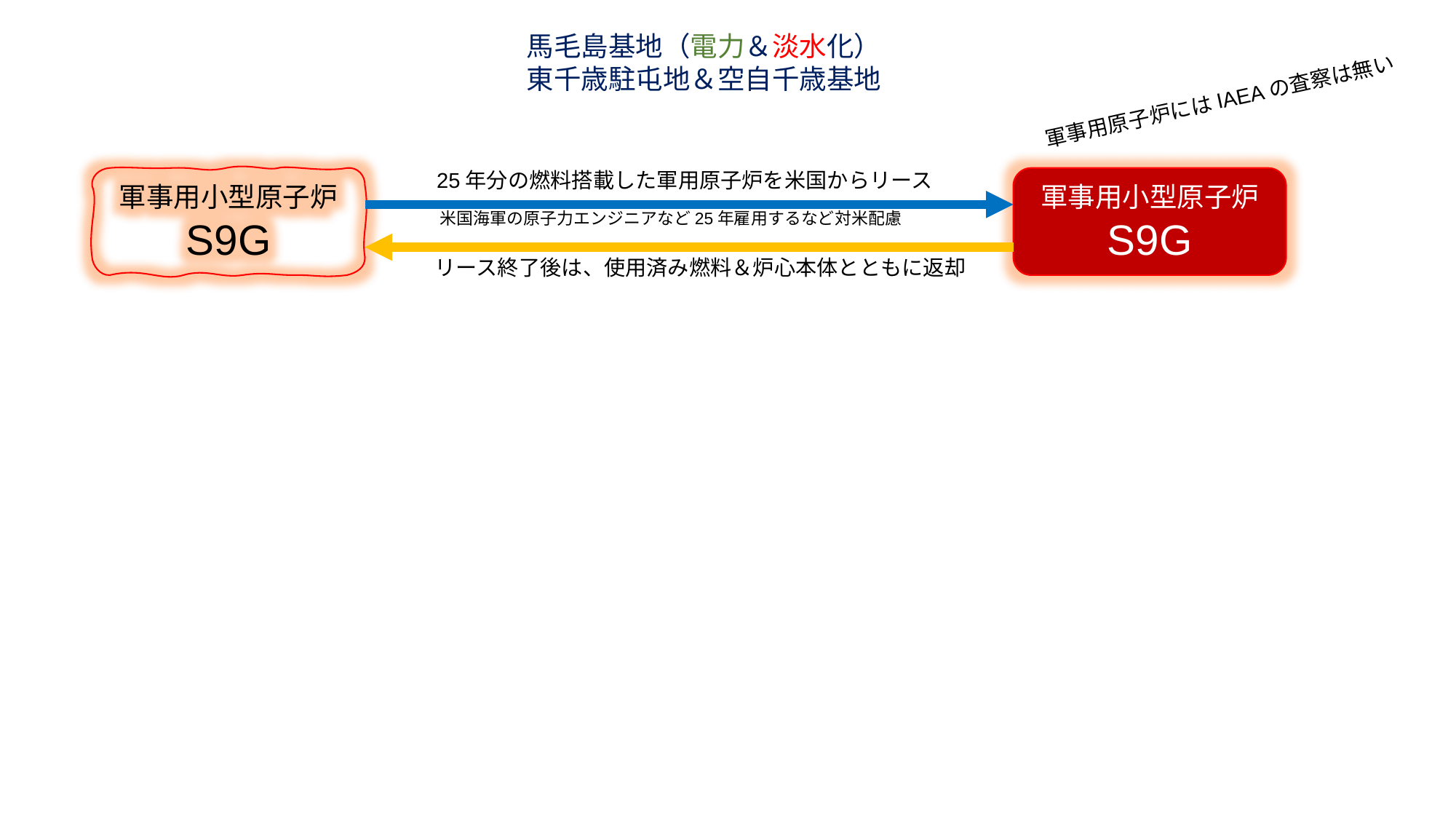

馬毛島基地（電力＆淡水化）
東千歳駐屯地＆空自千歳基地
軍事用原子炉にはIAEAの査察は無い
25年分の燃料搭載した軍用原子炉を米国からリース
軍事用小型原子炉
S9G
軍事用小型原子炉
S9G
米国海軍の原子力エンジニアなど25年雇用するなど対米配慮
リース終了後は、使用済み燃料＆炉心本体とともに返却